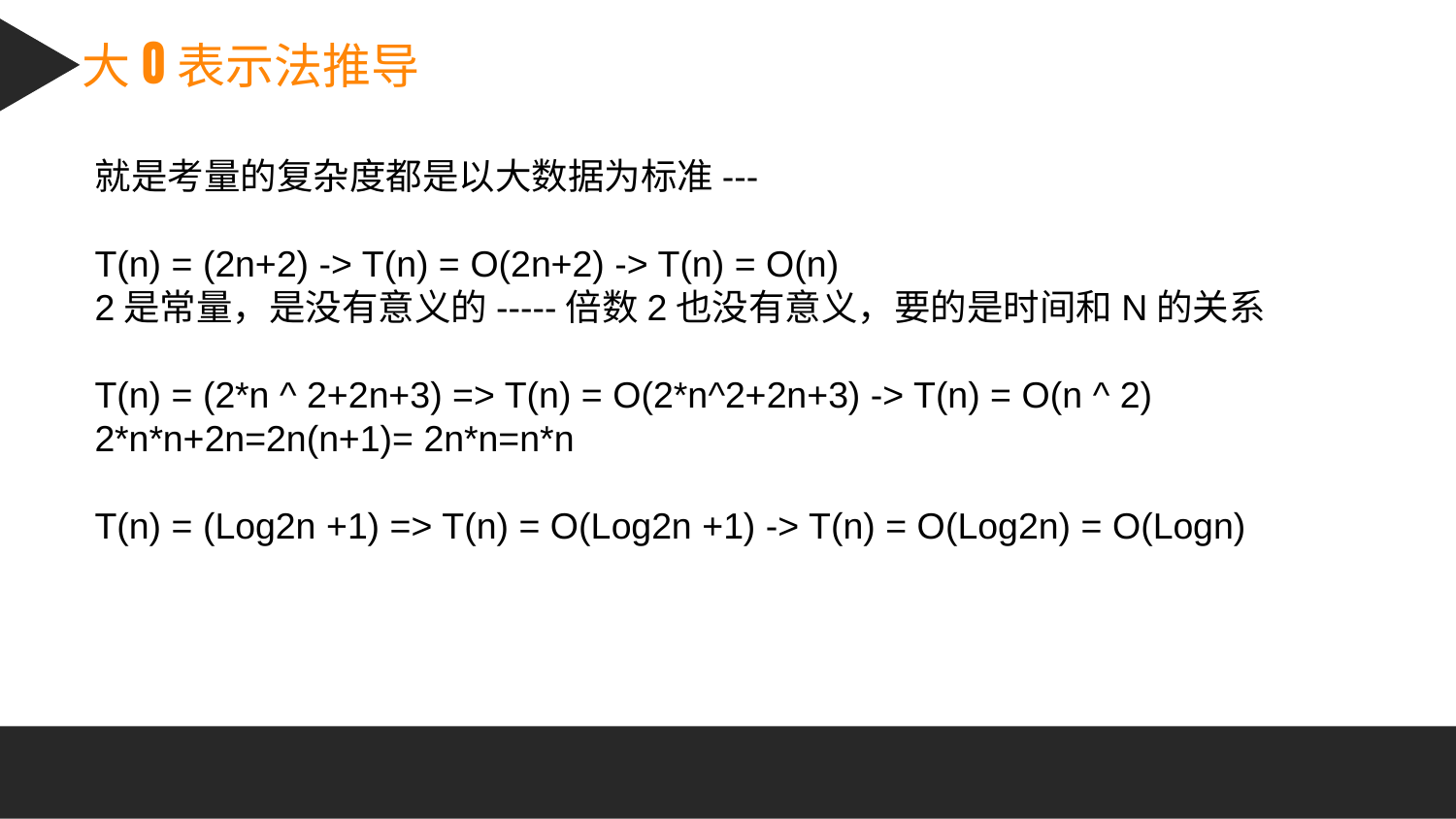

大O表示法推导
就是考量的复杂度都是以大数据为标准---

T(n) = (2n+2) -> T(n) = O(2n+2) -> T(n) = O(n)
2是常量，是没有意义的-----倍数2也没有意义，要的是时间和N的关系

T(n) = (2*n ^ 2+2n+3) => T(n) = O(2*n^2+2n+3) -> T(n) = O(n ^ 2)
2*n*n+2n=2n(n+1)= 2n*n=n*n

T(n) = (Log2n +1) => T(n) = O(Log2n +1) -> T(n) = O(Log2n) = O(Logn)